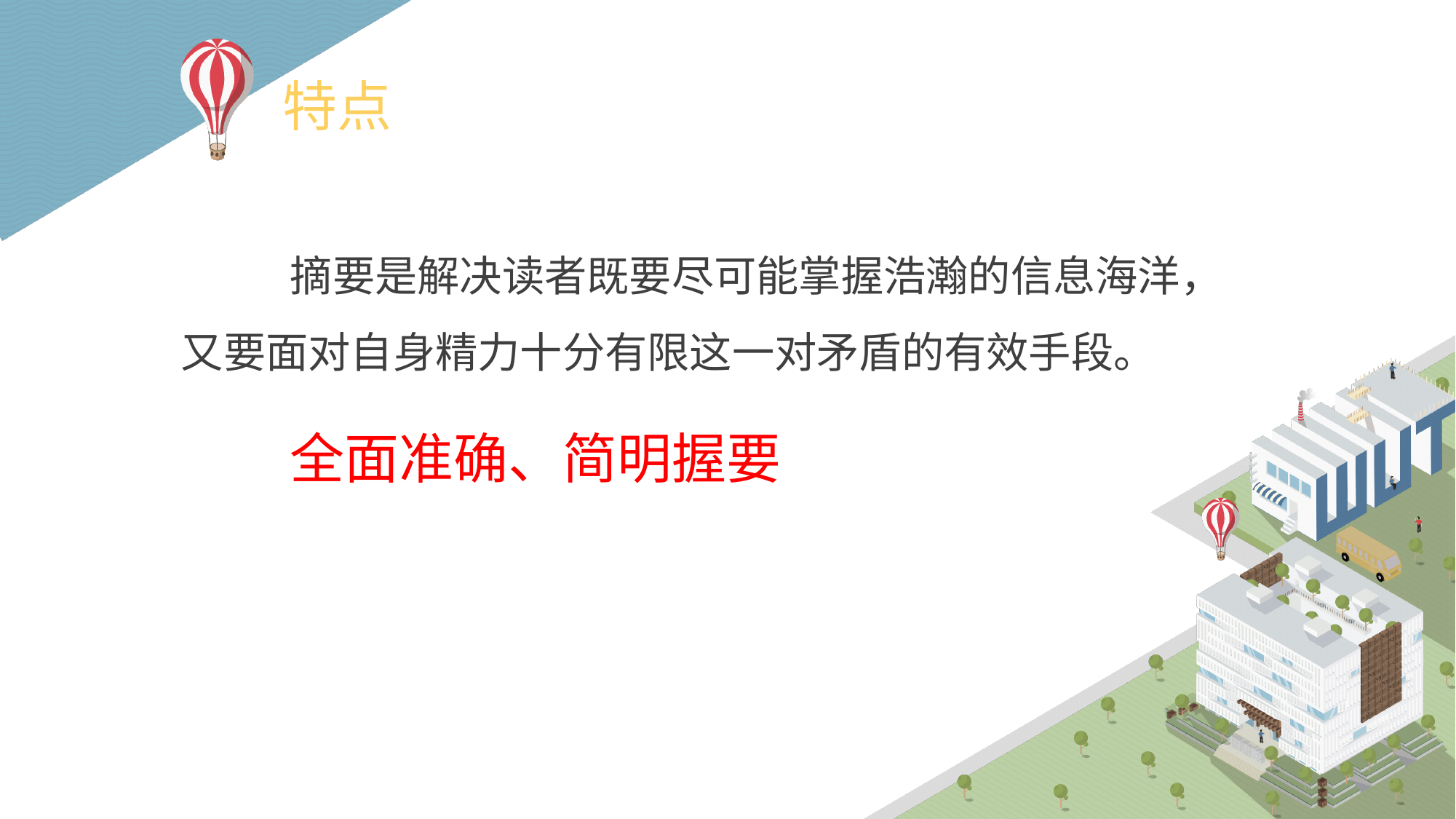

# 特点
	摘要是解决读者既要尽可能掌握浩瀚的信息海洋，又要面对自身精力十分有限这一对矛盾的有效手段。
	全面准确、简明握要